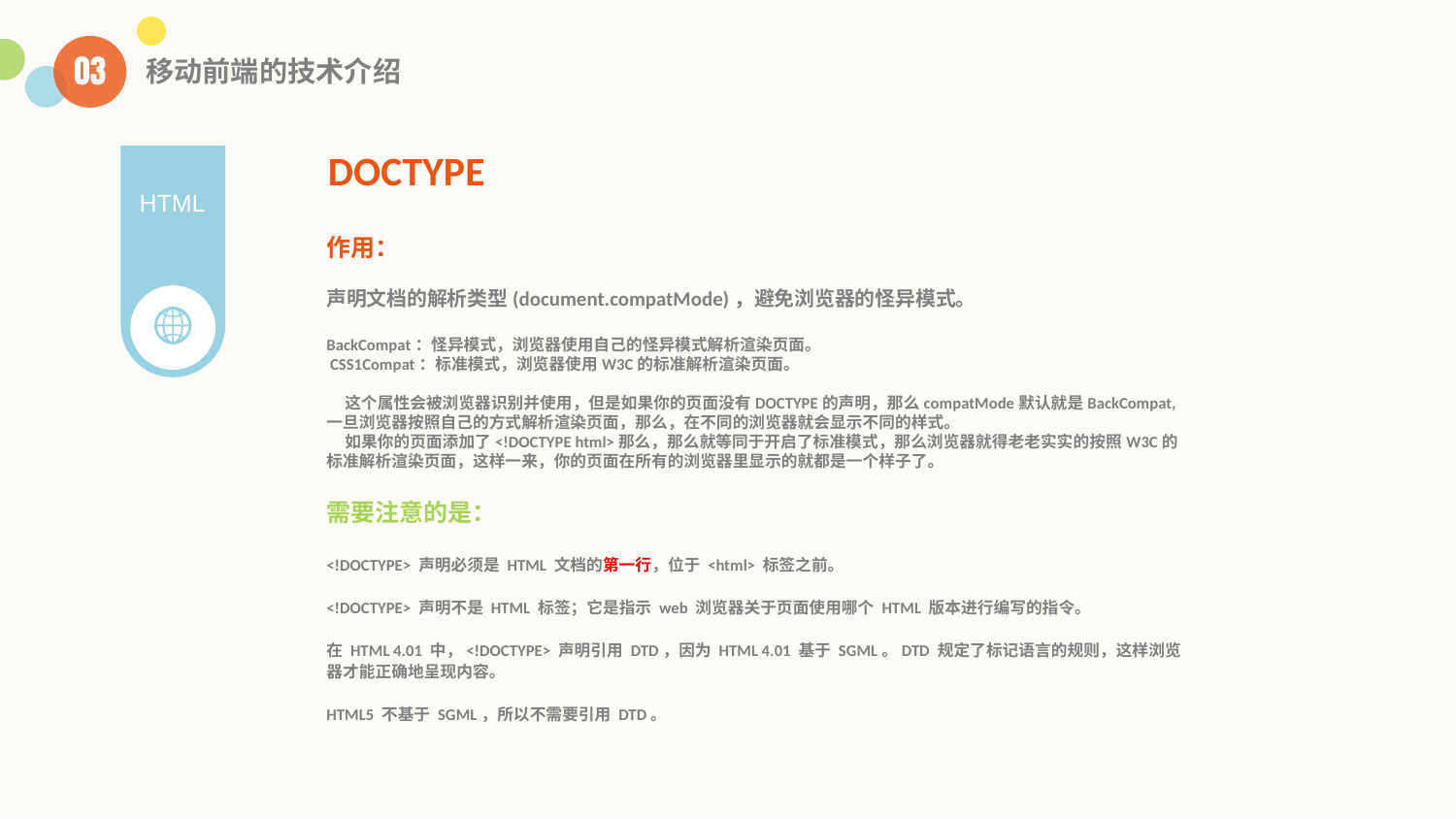

03
移动前端的技术介绍

DOCTYPE
HTML
作用：

声明文档的解析类型(document.compatMode)，避免浏览器的怪异模式。

BackCompat：怪异模式，浏览器使用自己的怪异模式解析渲染页面。
 CSS1Compat：标准模式，浏览器使用W3C的标准解析渲染页面。

    这个属性会被浏览器识别并使用，但是如果你的页面没有DOCTYPE的声明，那么compatMode默认就是BackCompat,一旦浏览器按照自己的方式解析渲染页面，那么，在不同的浏览器就会显示不同的样式。
    如果你的页面添加了<!DOCTYPE html>那么，那么就等同于开启了标准模式，那么浏览器就得老老实实的按照W3C的标准解析渲染页面，这样一来，你的页面在所有的浏览器里显示的就都是一个样子了。

需要注意的是：

<!DOCTYPE> 声明必须是 HTML 文档的第一行，位于 <html> 标签之前。

<!DOCTYPE> 声明不是 HTML 标签；它是指示 web 浏览器关于页面使用哪个 HTML 版本进行编写的指令。

在 HTML 4.01 中，<!DOCTYPE> 声明引用 DTD，因为 HTML 4.01 基于 SGML。DTD 规定了标记语言的规则，这样浏览器才能正确地呈现内容。

HTML5 不基于 SGML，所以不需要引用 DTD。